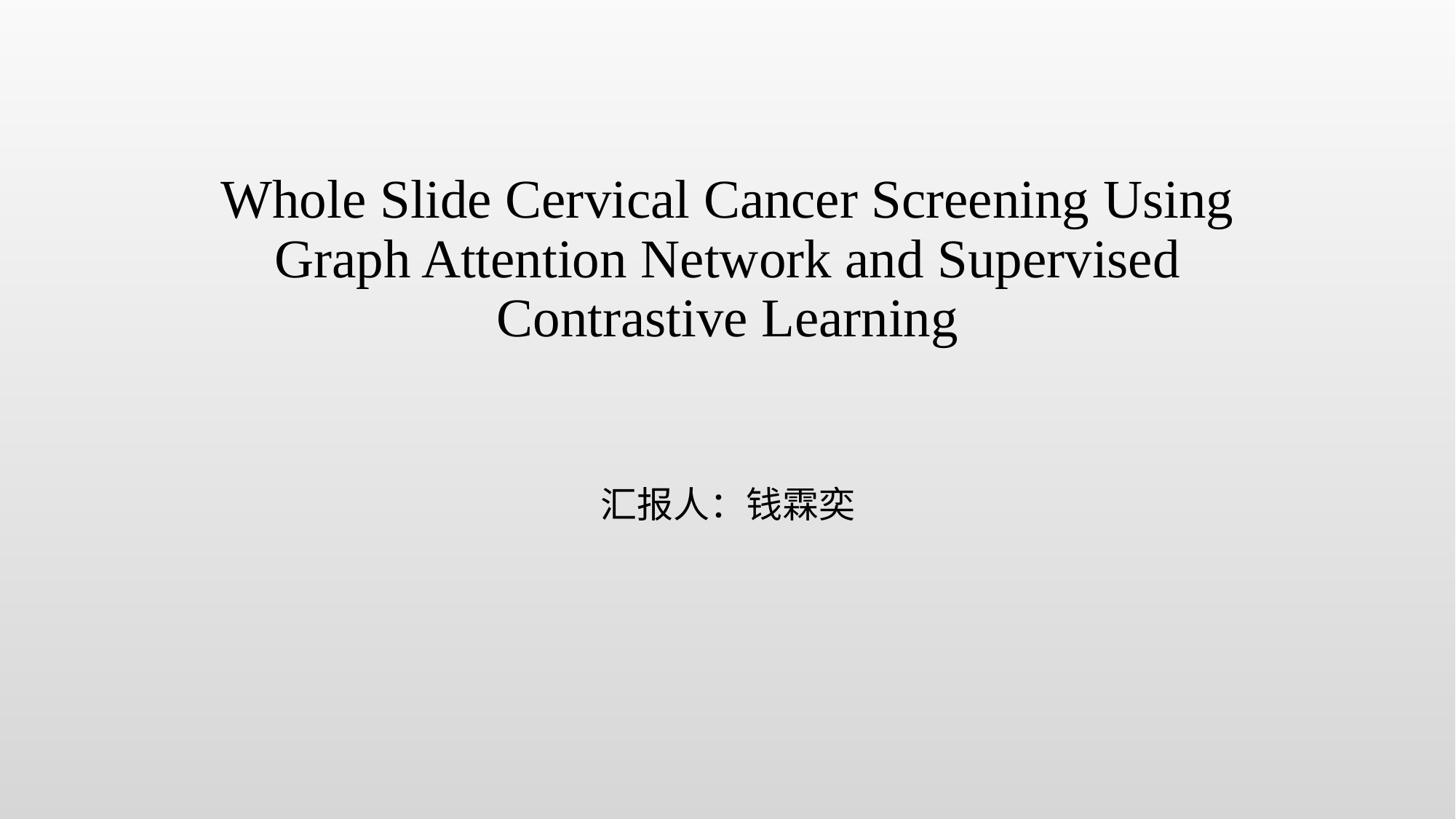

# Whole Slide Cervical Cancer Screening Using Graph Attention Network and Supervised Contrastive Learning
汇报人：钱霖奕